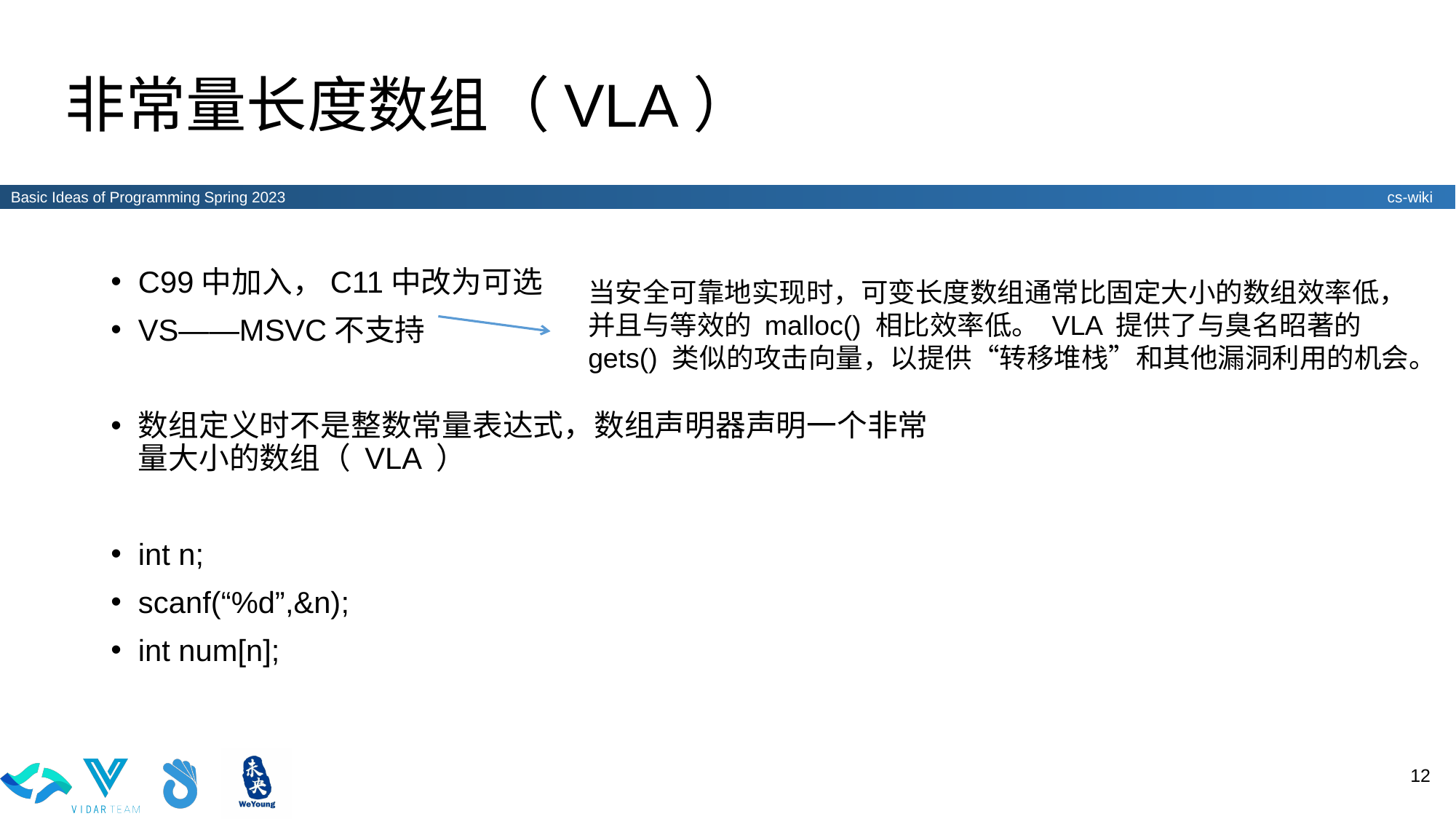

# 非常量长度数组（VLA）
C99中加入，C11中改为可选
VS——MSVC不支持

数组定义时不是整数常量表达式，数组声明器声明一个非常量大小的数组（ VLA ）

int n;
scanf(“%d”,&n);
int num[n];

当安全可靠地实现时，可变长度数组通常比固定大小的数组效率低，并且与等效的 malloc() 相比效率低。 VLA 提供了与臭名昭著的 gets() 类似的攻击向量，以提供“转移堆栈”和其他漏洞利用的机会。